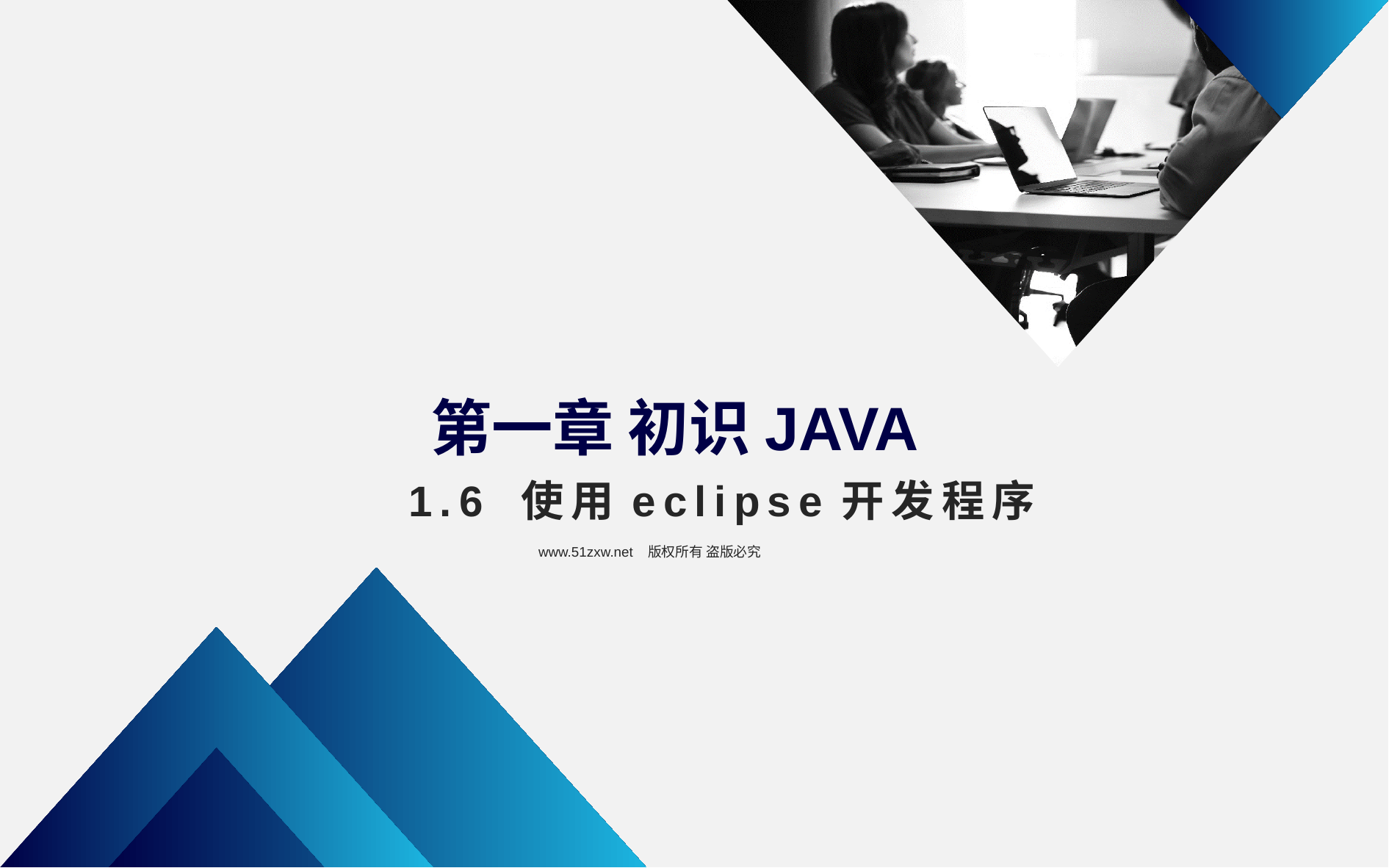

第一章 初识JAVA
1.6 使用eclipse开发程序
www.51zxw.net   版权所有 盗版必究